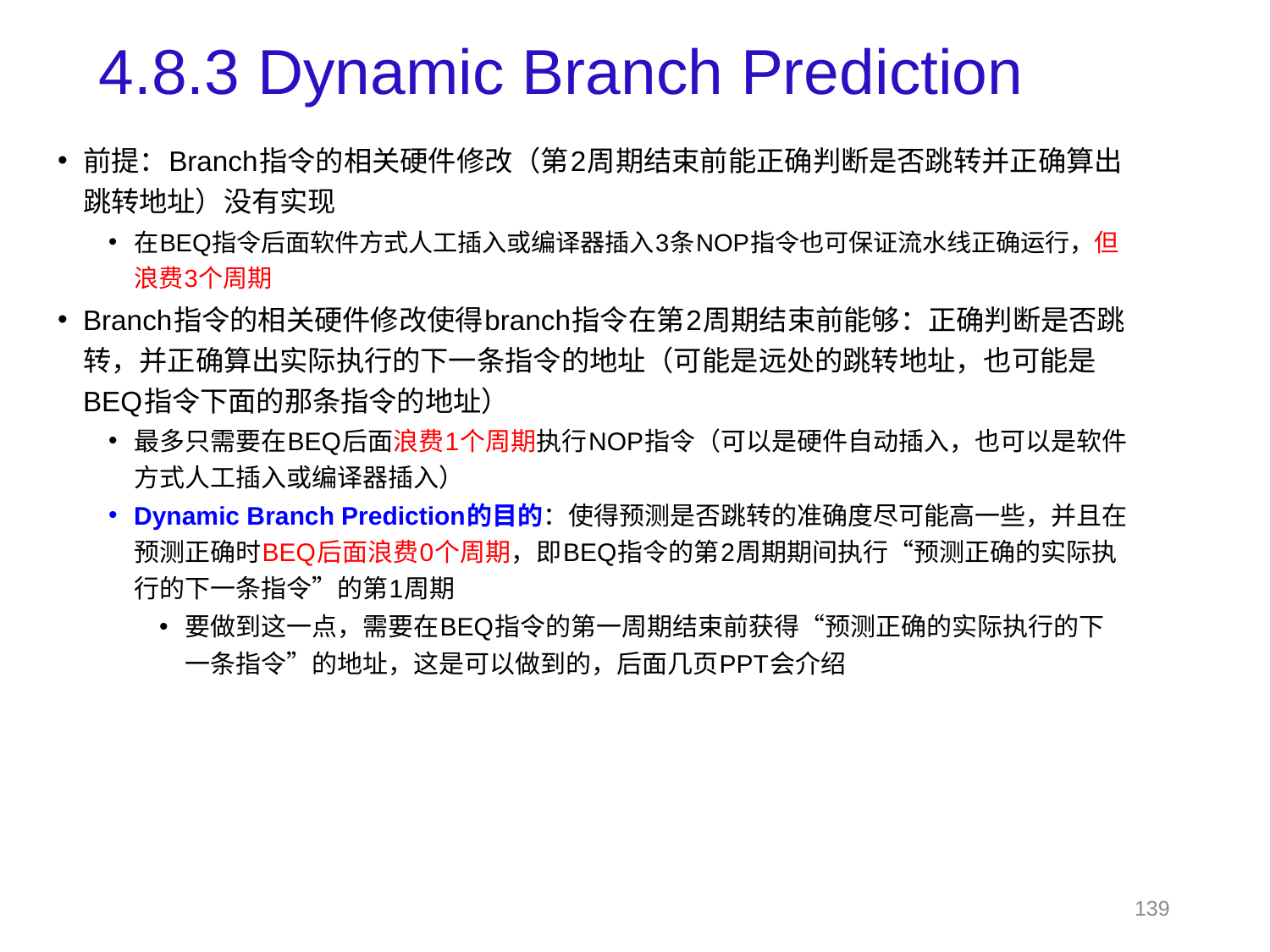

# 4.8.3 Dynamic Branch Prediction
前提：Branch指令的相关硬件修改（第2周期结束前能正确判断是否跳转并正确算出跳转地址）没有实现
在BEQ指令后面软件方式人工插入或编译器插入3条NOP指令也可保证流水线正确运行，但浪费3个周期
Branch指令的相关硬件修改使得branch指令在第2周期结束前能够：正确判断是否跳转，并正确算出实际执行的下一条指令的地址（可能是远处的跳转地址，也可能是BEQ指令下面的那条指令的地址）
最多只需要在BEQ后面浪费1个周期执行NOP指令（可以是硬件自动插入，也可以是软件方式人工插入或编译器插入）
Dynamic Branch Prediction的目的：使得预测是否跳转的准确度尽可能高一些，并且在预测正确时BEQ后面浪费0个周期，即BEQ指令的第2周期期间执行“预测正确的实际执行的下一条指令”的第1周期
要做到这一点，需要在BEQ指令的第一周期结束前获得“预测正确的实际执行的下一条指令”的地址，这是可以做到的，后面几页PPT会介绍

139